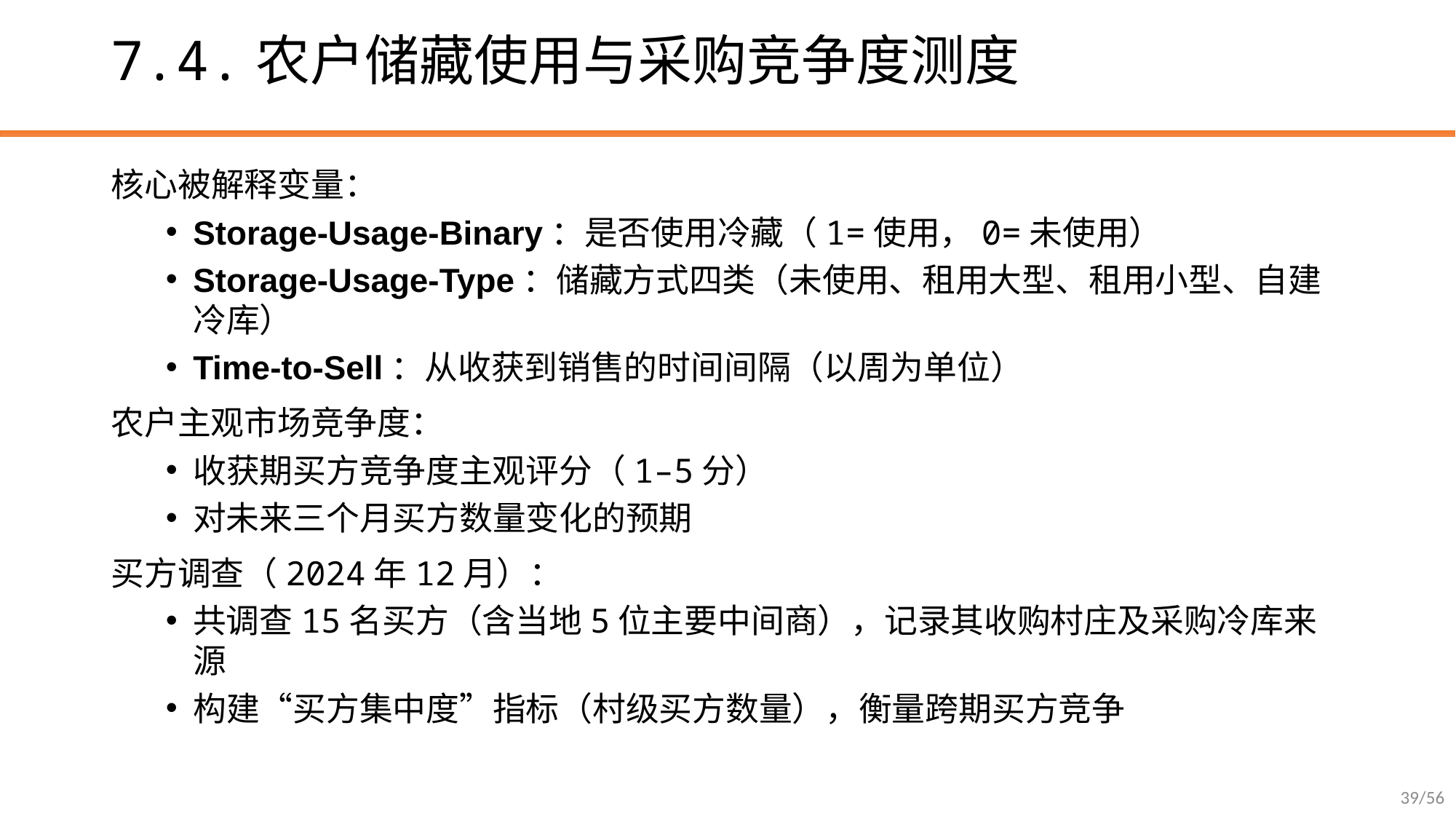

# 7.4.农户储藏使用与采购竞争度测度
核心被解释变量：
Storage-Usage-Binary：是否使用冷藏（1=使用，0=未使用）
Storage-Usage-Type：储藏方式四类（未使用、租用大型、租用小型、自建冷库）
Time-to-Sell：从收获到销售的时间间隔（以周为单位）
农户主观市场竞争度：
收获期买方竞争度主观评分（1–5分）
对未来三个月买方数量变化的预期
买方调查（2024年12月）：
共调查15名买方（含当地5位主要中间商），记录其收购村庄及采购冷库来源
构建“买方集中度”指标（村级买方数量），衡量跨期买方竞争